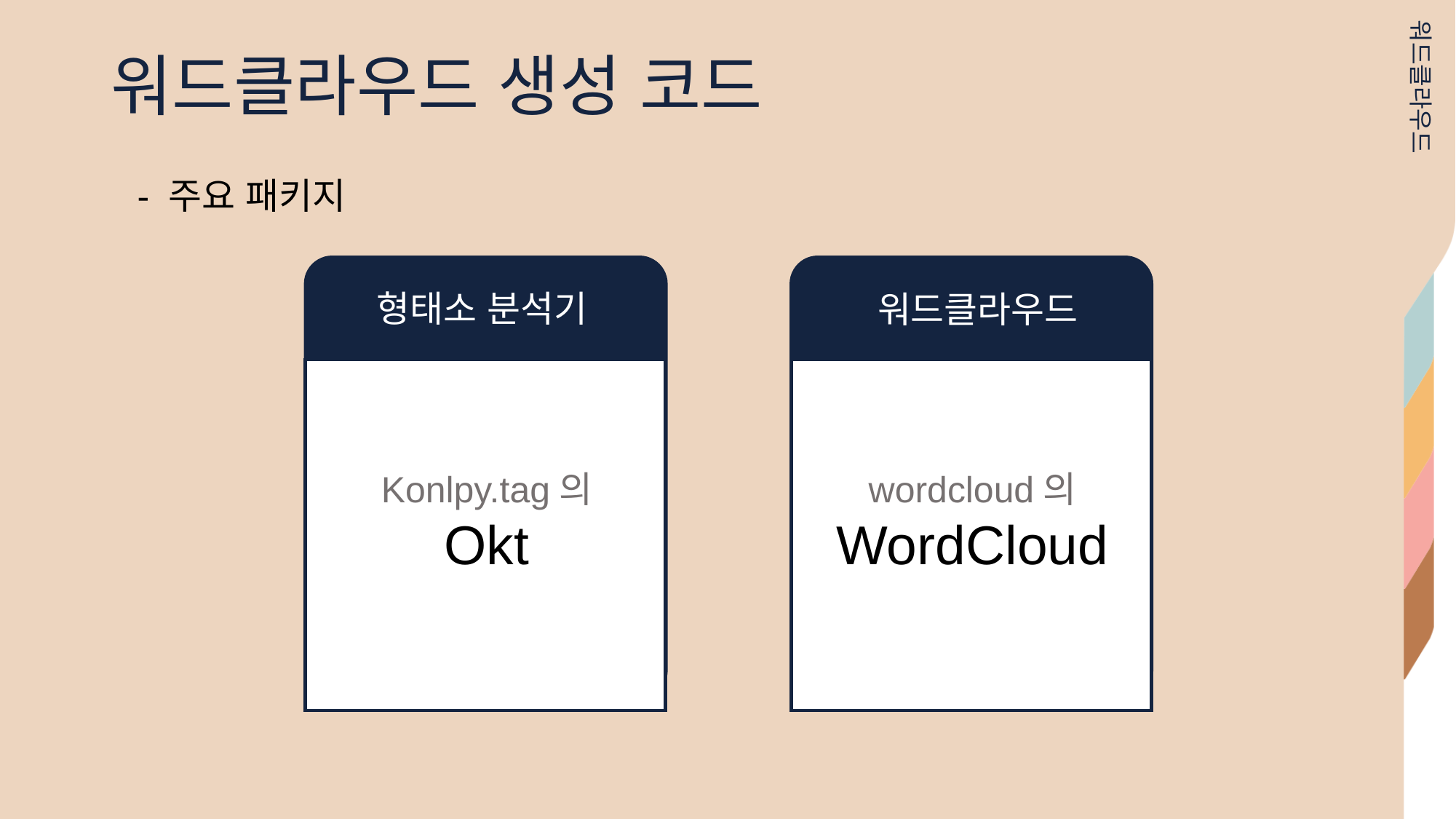

워드클라우드 생성 코드
워드클라우드
- 주요 패키지

형태소 분석기
워드클라우드

wordcloud의 WordCloud
Konlpy.tag의 Okt